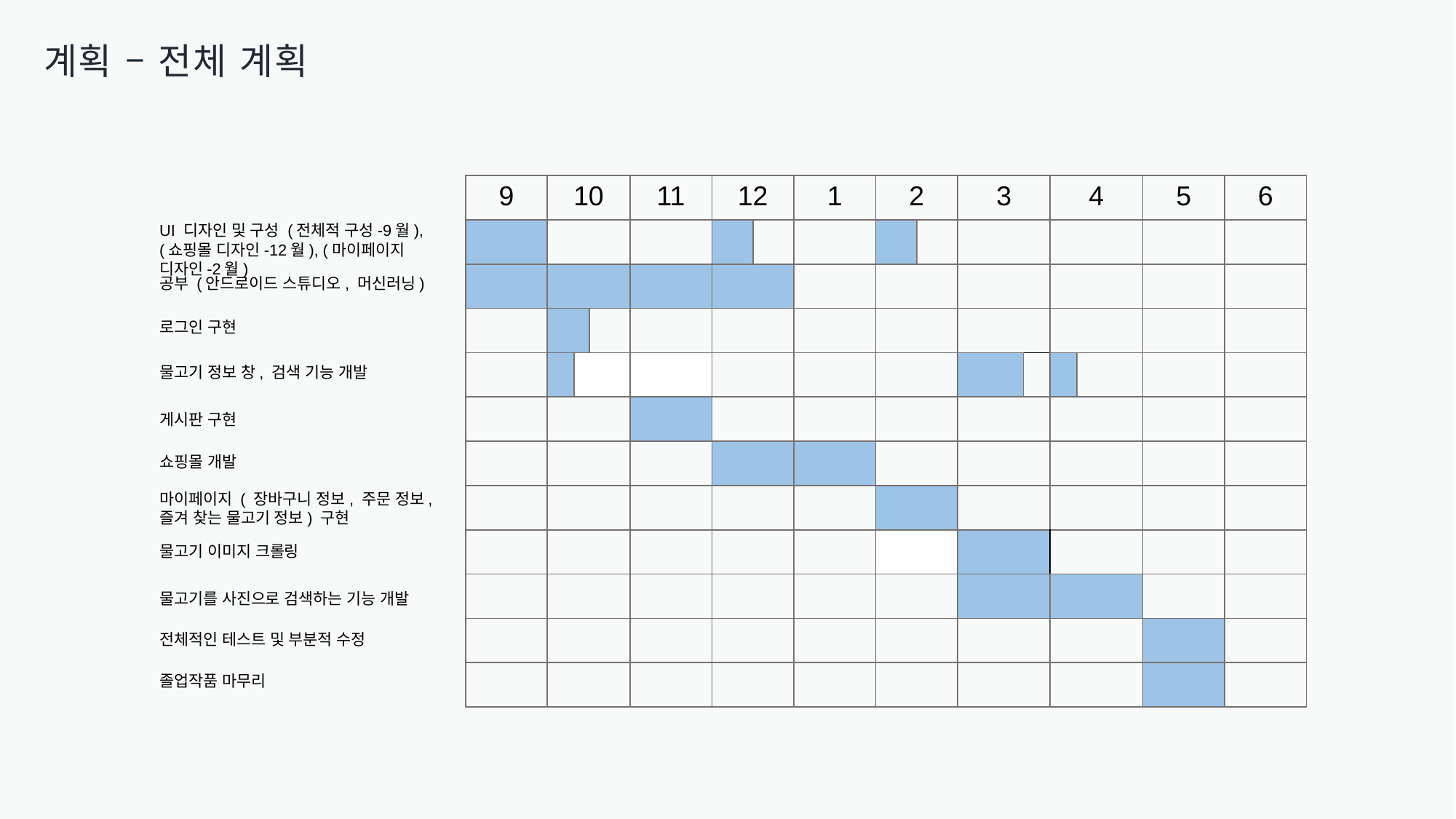

계획 – 전체 계획
| 9 | 10 |  |  | 11 | 12 |  | 1 | 2 |  | 3 |  | 4 |  | 5 | 6 |
| --- | --- | --- | --- | --- | --- | --- | --- | --- | --- | --- | --- | --- | --- | --- | --- |
|  |  |  |  |  |  |  |  |  |  |  |  |  |  |  |  |
|  |  |  |  |  |  |  |  |  |  |  |  |  |  |  |  |
|  |  |  |  |  |  |  |  |  |  |  |  |  |  |  |  |
|  |  |  |  |  |  |  |  |  |  |  |  |  |  |  |  |
|  |  |  |  |  |  |  |  |  |  |  |  |  |  |  |  |
|  |  |  |  |  |  |  |  |  |  |  |  |  |  |  |  |
|  |  |  |  |  |  |  |  |  |  |  |  |  |  |  |  |
|  |  |  |  |  |  |  |  |  |  |  |  |  |  |  |  |
|  |  |  |  |  |  |  |  |  |  |  |  |  |  |  |  |
|  |  |  |  |  |  |  |  |  |  |  |  |  |  |  |  |
|  |  |  |  |  |  |  |  |  |  |  |  |  |  |  |  |
UI 디자인 및 구성 (전체적 구성-9월), (쇼핑몰 디자인-12월), (마이페이지 디자인-2월)
공부 (안드로이드 스튜디오, 머신러닝)
로그인 구현
물고기 정보 창, 검색 기능 개발
게시판 구현
쇼핑몰 개발
마이페이지 ( 장바구니 정보, 주문 정보, 즐겨 찾는 물고기 정보) 구현
물고기 이미지 크롤링
물고기를 사진으로 검색하는 기능 개발
전체적인 테스트 및 부분적 수정
졸업작품 마무리